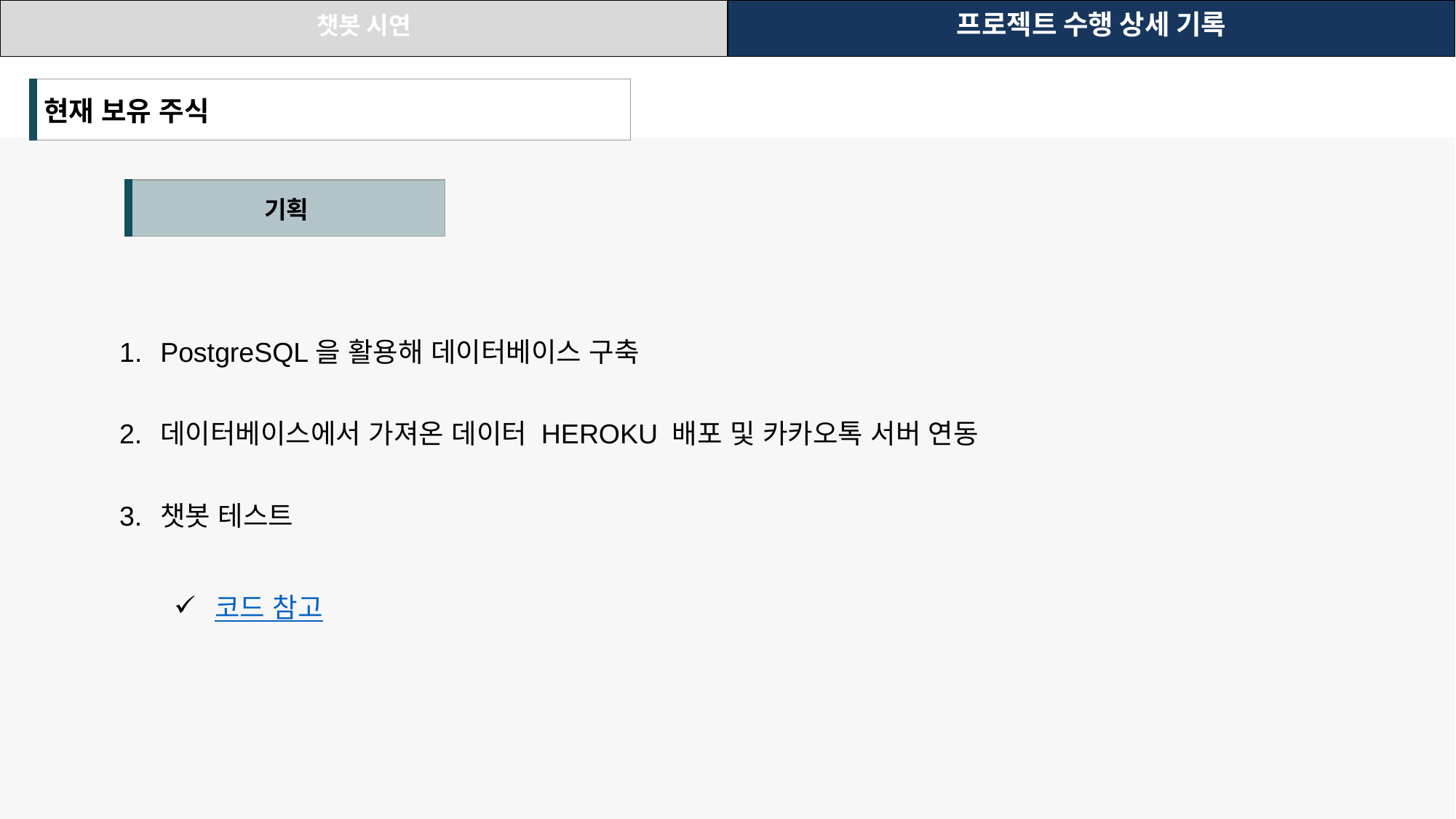

| 챗봇 시연 | 프로젝트 수행 상세 기록 |
| --- | --- |
| 현재 보유 주식 |
| --- |

| 기획 |
| --- |

PostgreSQL을 활용해 데이터베이스 구축
데이터베이스에서 가져온 데이터 HEROKU 배포 및 카카오톡 서버 연동
챗봇 테스트
코드 참고